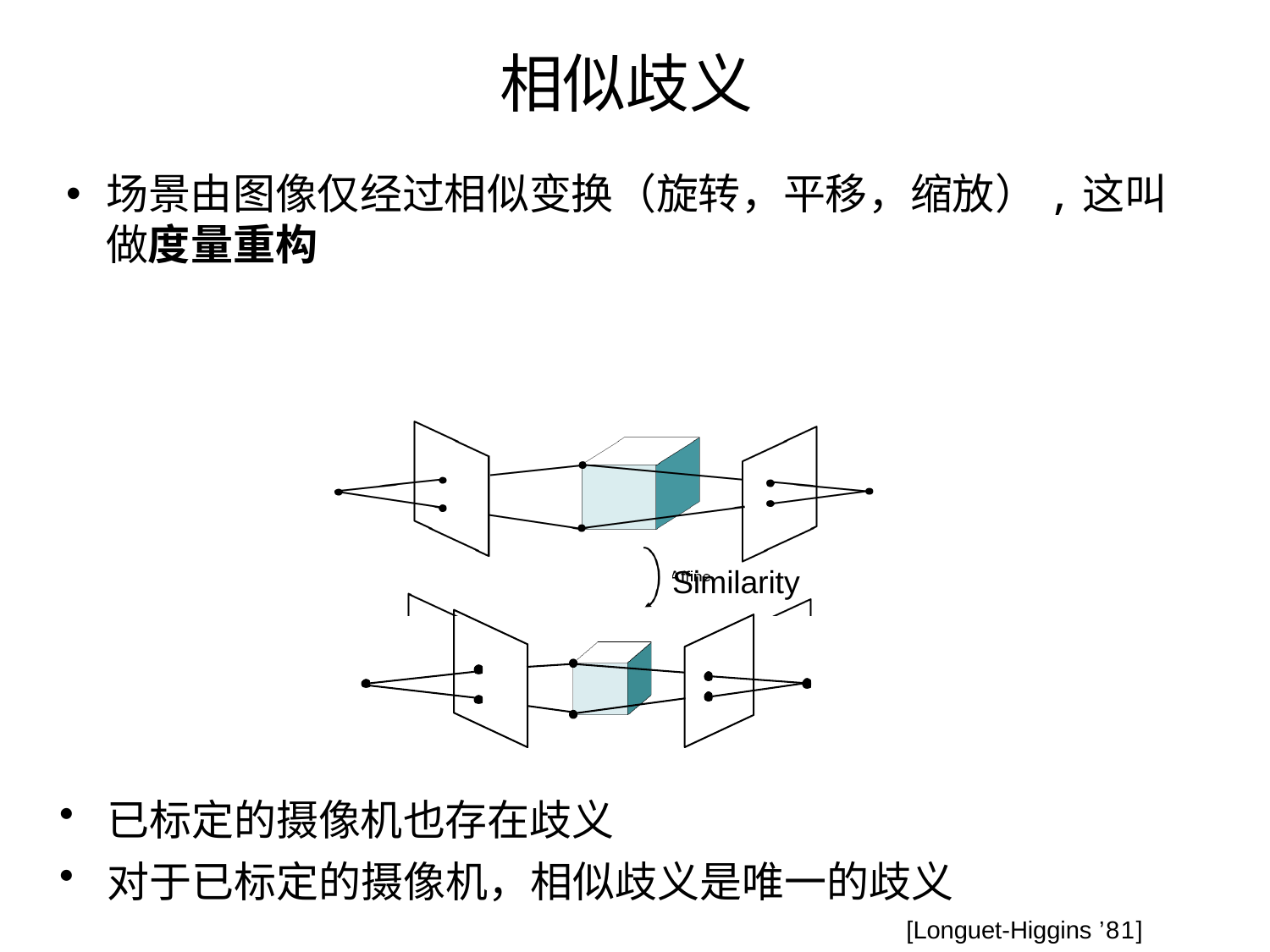

# 相似歧义
场景由图像仅经过相似变换（旋转，平移，缩放）,这叫做度量重构

Similarity

已标定的摄像机也存在歧义
对于已标定的摄像机，相似歧义是唯一的歧义
[Longuet-Higgins ’81]